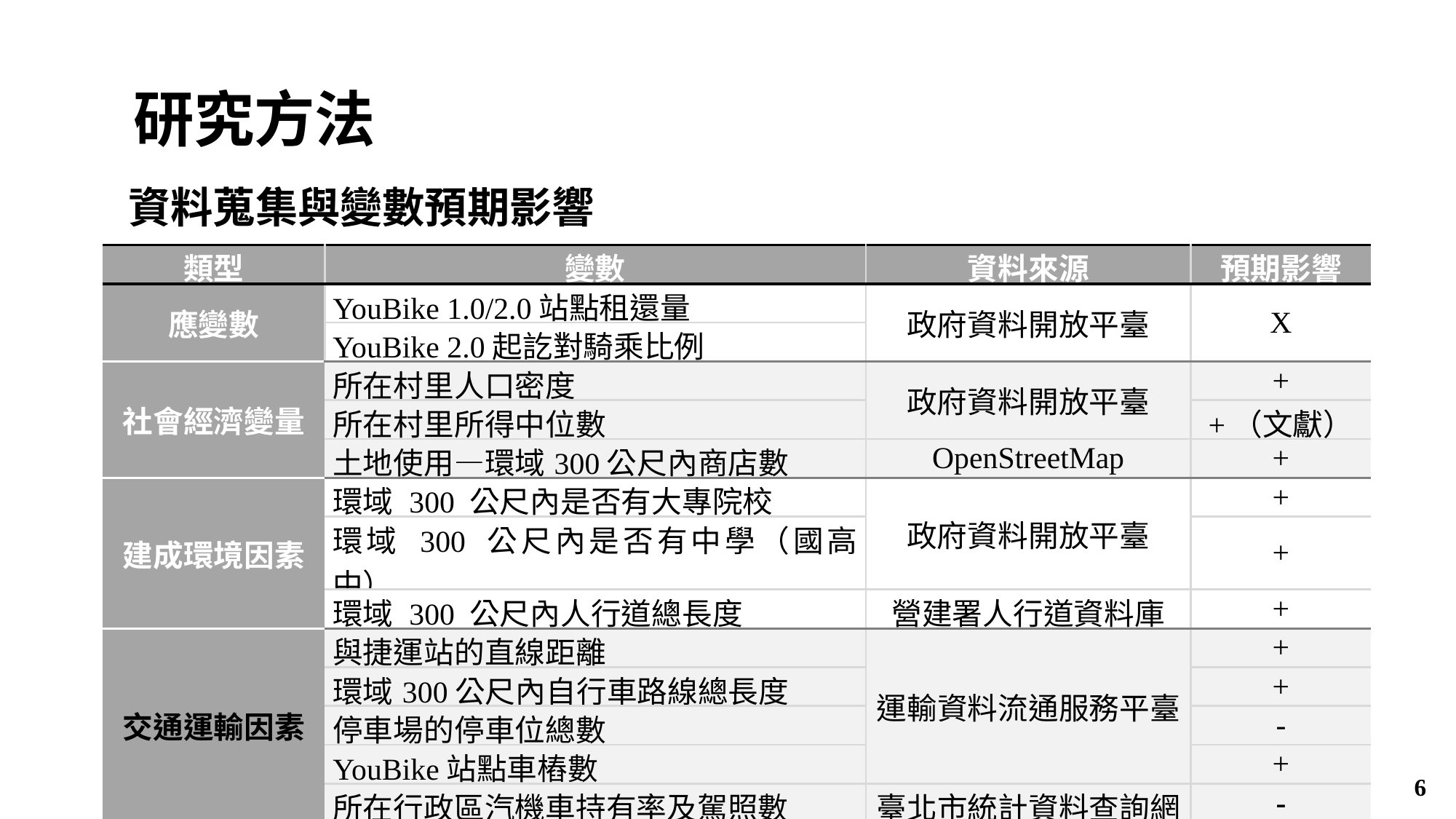

研究方法
資料蒐集與變數預期影響
| 類型 | 變數 | 資料來源 | 預期影響 |
| --- | --- | --- | --- |
| 應變數 | YouBike 1.0/2.0站點租還量 | 政府資料開放平臺 | X |
|  | YouBike 2.0起訖對騎乘比例 |  |  |
| 社會經濟變量 | 所在村里人口密度 | 政府資料開放平臺 | + |
|  | 所在村里所得中位數 |  | +（文獻） |
|  | 土地使用—環域300公尺內商店數 | OpenStreetMap | + |
| 建成環境因素 | 環域 300 公尺內是否有大專院校 | 政府資料開放平臺 | + |
|  | 環域 300 公尺內是否有中學（國高中） |  | + |
|  | 環域 300 公尺內人行道總長度 | 營建署人行道資料庫 | + |
| 交通運輸因素 | 與捷運站的直線距離 | 運輸資料流通服務平臺 | + |
|  | 環域300公尺內自行車路線總長度 |  | + |
|  | 停車場的停車位總數 |  | - |
|  | YouBike站點車樁數 |  | + |
|  | 所在行政區汽機車持有率及駕照數 | 臺北市統計資料查詢網 | - |
6